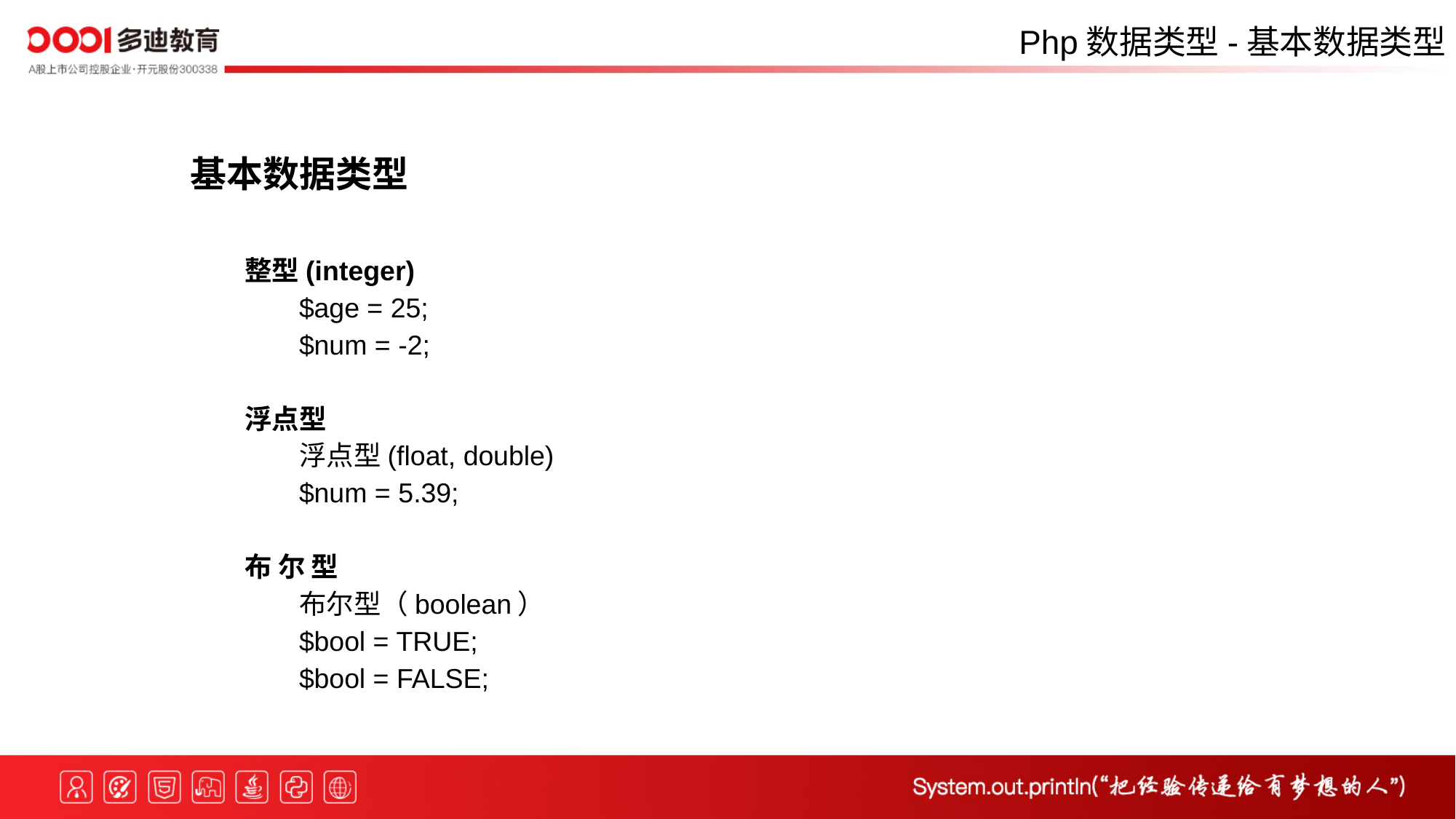

Php数据类型-基本数据类型
基本数据类型

整型(integer)
$age = 25;
$num = -2;

浮点型
浮点型(float, double)
$num = 5.39;

布 尔 型
布尔型（boolean）
$bool = TRUE;
$bool = FALSE;